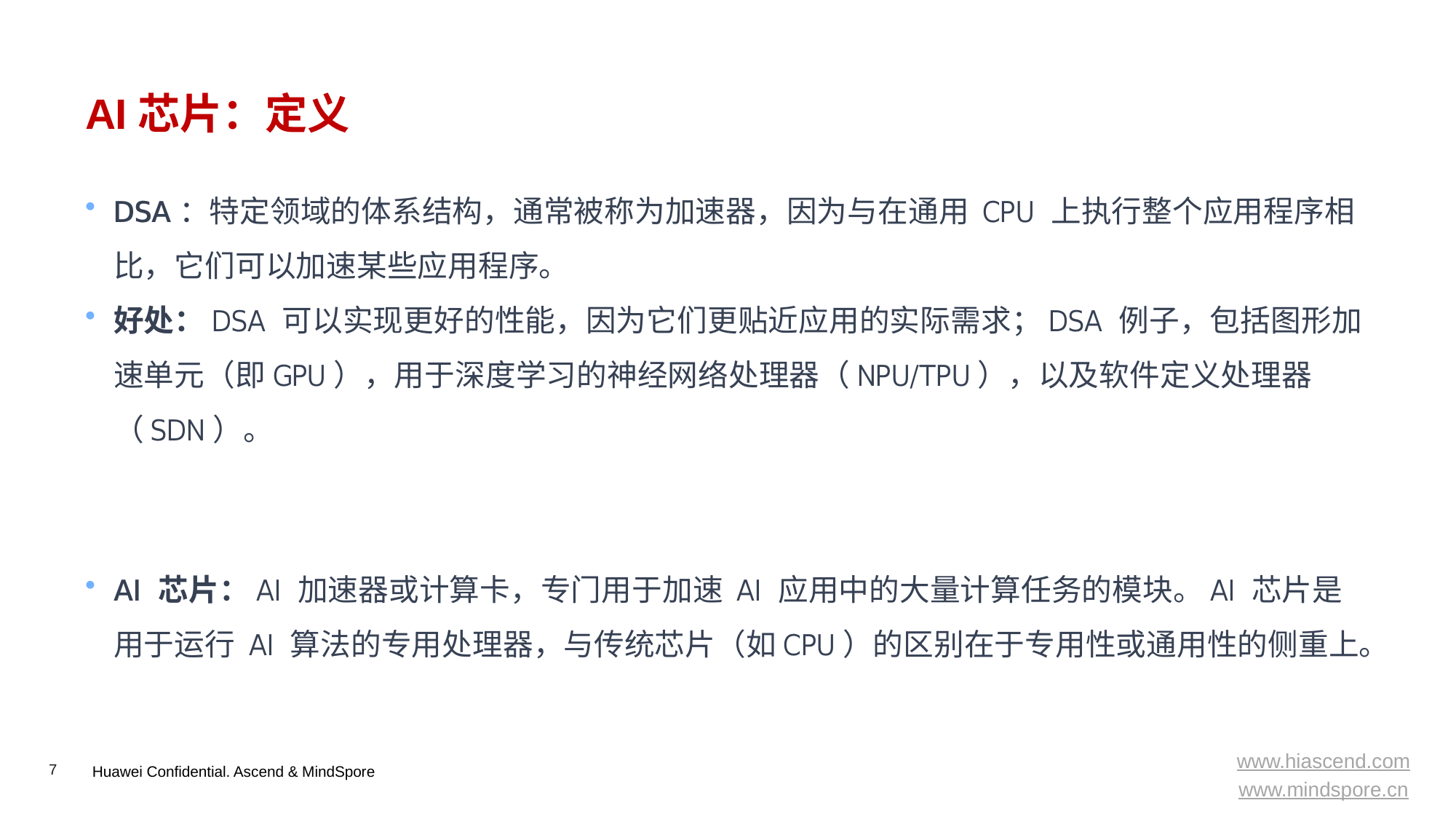

# AI芯片：定义
DSA：特定领域的体系结构，通常被称为加速器，因为与在通用 CPU 上执行整个应用程序相比，它们可以加速某些应用程序。
好处：DSA 可以实现更好的性能，因为它们更贴近应用的实际需求；DSA 例子，包括图形加速单元（即GPU），用于深度学习的神经网络处理器（NPU/TPU），以及软件定义处理器（SDN）。
AI 芯片：AI 加速器或计算卡，专门用于加速 AI 应用中的大量计算任务的模块。AI 芯片是用于运行 AI 算法的专用处理器，与传统芯片（如CPU）的区别在于专用性或通用性的侧重上。